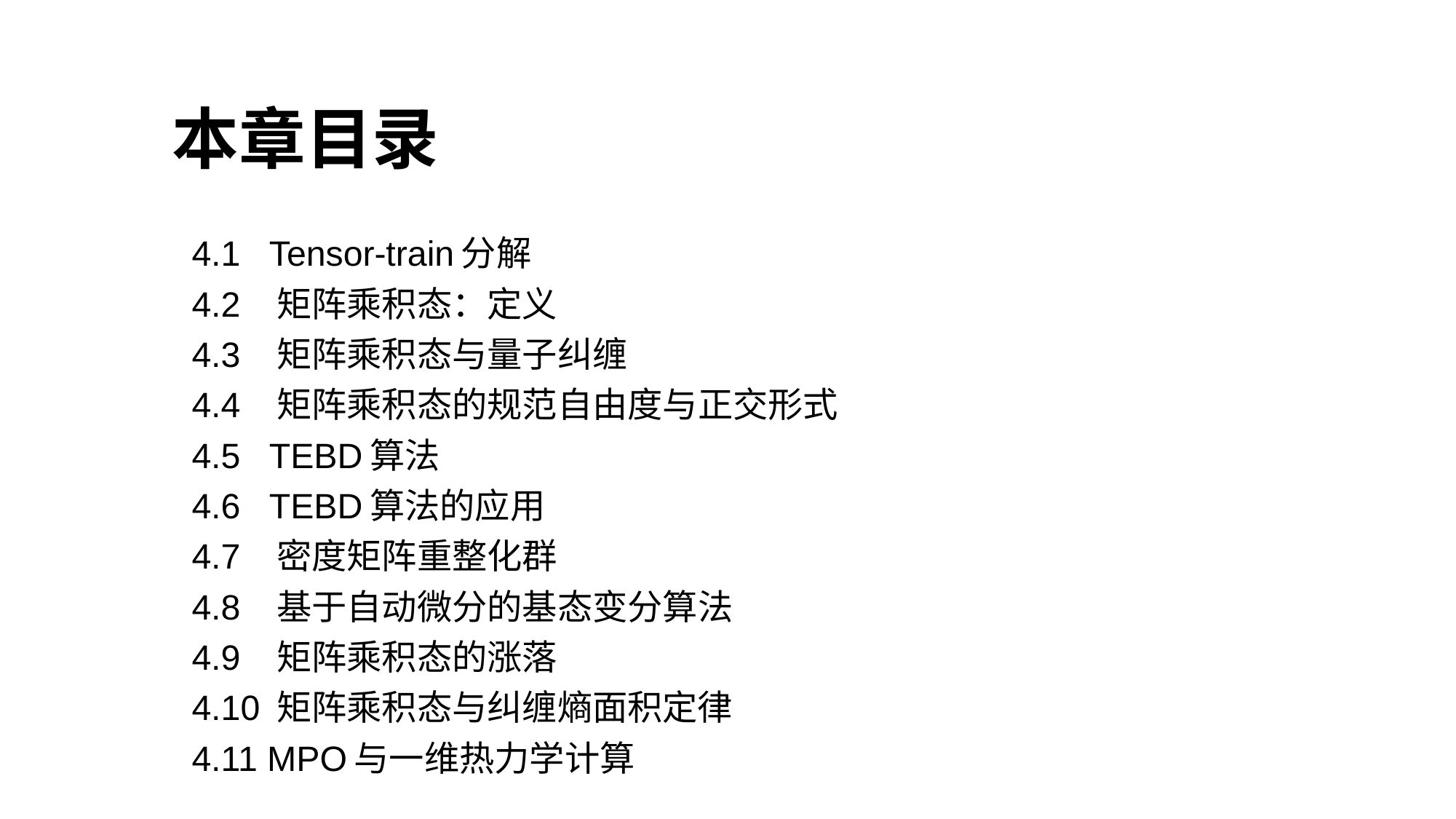

# 本章目录
4.1   Tensor-train分解
4.2   矩阵乘积态：定义
4.3   矩阵乘积态与量子纠缠
4.4   矩阵乘积态的规范自由度与正交形式
4.5   TEBD算法
4.6   TEBD算法的应用
4.7   密度矩阵重整化群
4.8   基于自动微分的基态变分算法
4.9   矩阵乘积态的涨落
4.10 矩阵乘积态与纠缠熵面积定律
4.11 MPO与一维热力学计算